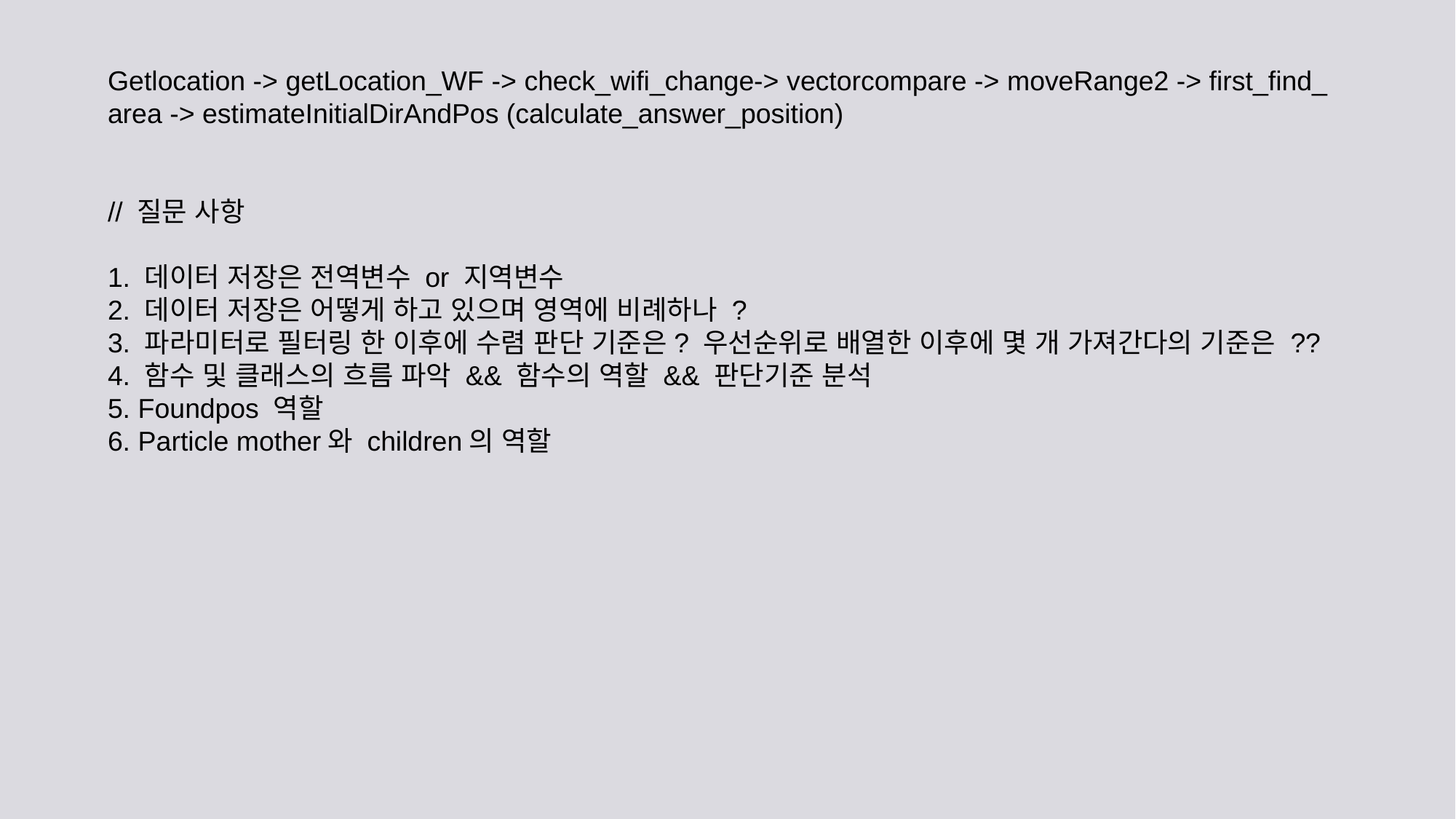

Getlocation -> getLocation_WF -> check_wifi_change-> vectorcompare -> moveRange2 -> first_find_ area -> estimateInitialDirAndPos (calculate_answer_position)

// 질문 사항
1. 데이터 저장은 전역변수 or 지역변수
2. 데이터 저장은 어떻게 하고 있으며 영역에 비례하나 ?
3. 파라미터로 필터링 한 이후에 수렴 판단 기준은? 우선순위로 배열한 이후에 몇 개 가져간다의 기준은 ??
4. 함수 및 클래스의 흐름 파악 && 함수의 역할 && 판단기준 분석
5. Foundpos 역할
6. Particle mother와 children의 역할